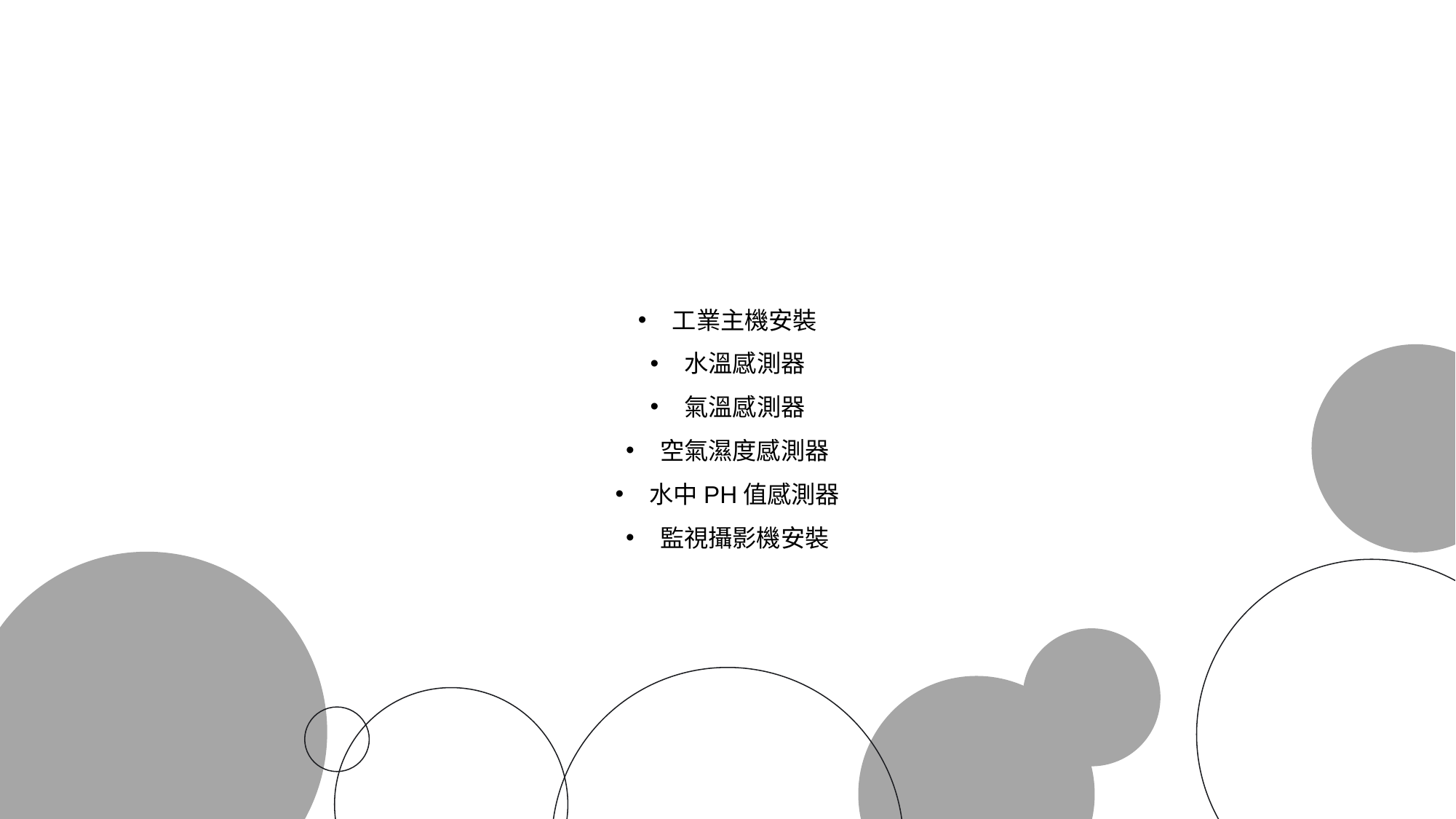

工業主機安裝
水溫感測器
氣溫感測器
空氣濕度感測器
水中PH值感測器
監視攝影機安裝